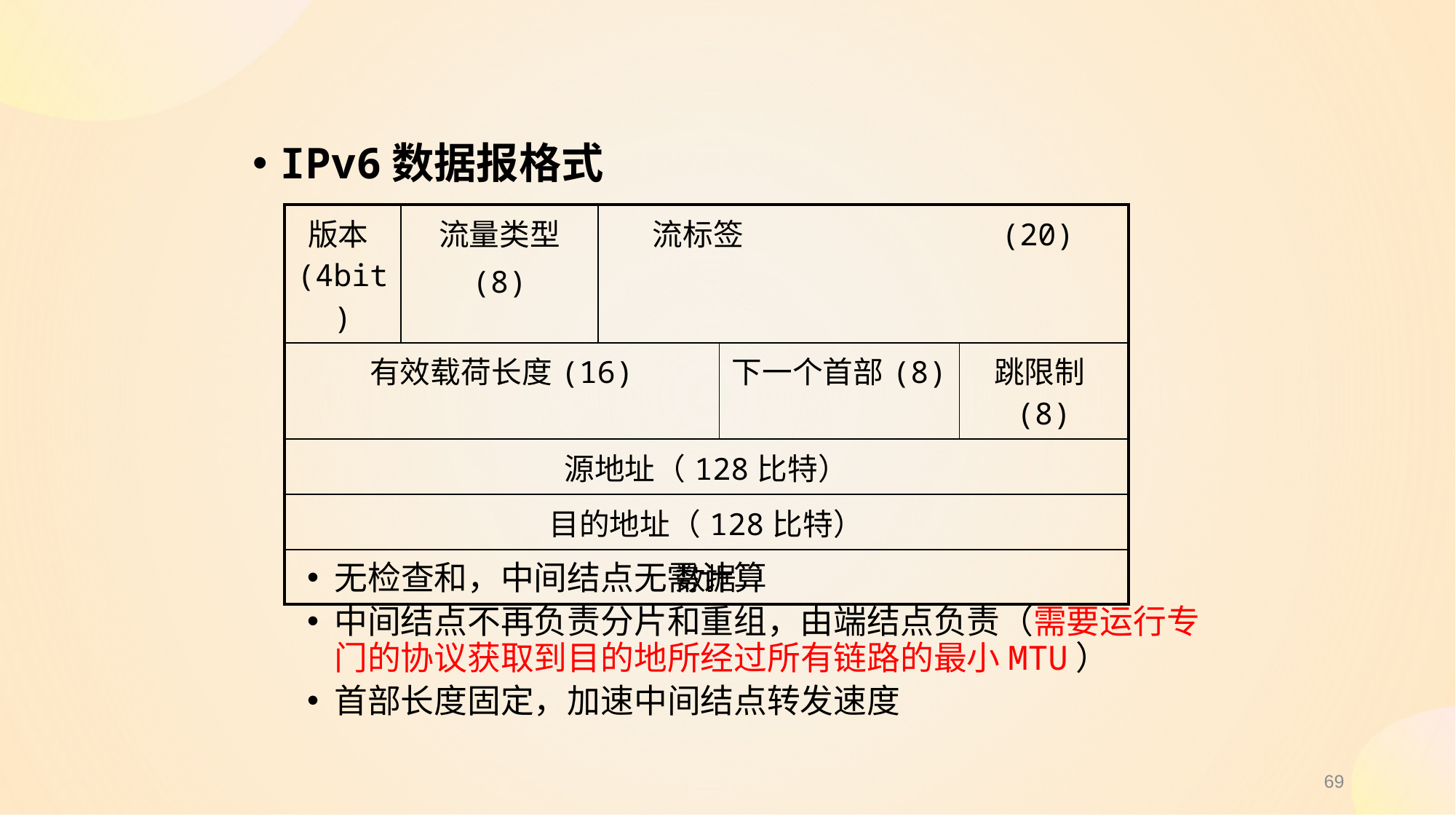

IPv6数据报格式

无检查和，中间结点无需计算
中间结点不再负责分片和重组，由端结点负责（需要运行专门的协议获取到目的地所经过所有链路的最小MTU）
首部长度固定，加速中间结点转发速度
| 版本(4bit) | 流量类型 (8) | 流标签 (20) |  |  |
| --- | --- | --- | --- | --- |
| 有效载荷长度(16) |  |  | 下一个首部(8) | 跳限制(8) |
| 源地址（128比特） |  |  |  |  |
| 目的地址（128比特） |  |  |  |  |
| 数据 |  |  |  |  |
69